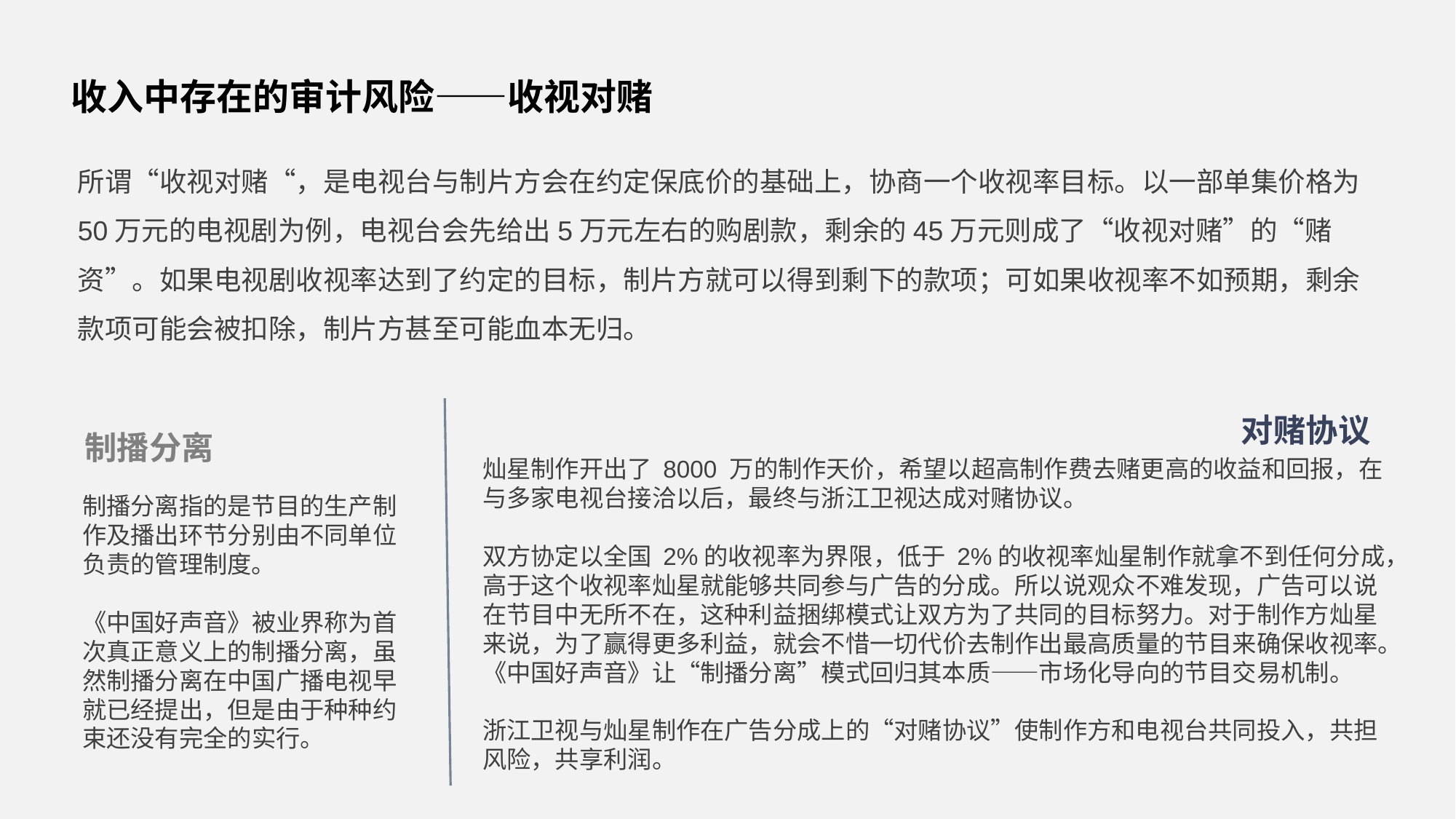

收入中存在的审计风险——收视对赌
所谓“收视对赌“，是电视台与制片方会在约定保底价的基础上，协商一个收视率目标。以一部单集价格为50万元的电视剧为例，电视台会先给出5万元左右的购剧款，剩余的45万元则成了“收视对赌”的“赌资”。如果电视剧收视率达到了约定的目标，制片方就可以得到剩下的款项；可如果收视率不如预期，剩余款项可能会被扣除，制片方甚至可能血本无归。
对赌协议
灿星制作开出了 8000 万的制作天价，希望以超高制作费去赌更高的收益和回报，在与多家电视台接洽以后，最终与浙江卫视达成对赌协议。

双方协定以全国 2%的收视率为界限，低于 2%的收视率灿星制作就拿不到任何分成，高于这个收视率灿星就能够共同参与广告的分成。所以说观众不难发现，广告可以说在节目中无所不在，这种利益捆绑模式让双方为了共同的目标努力。对于制作方灿星来说，为了赢得更多利益，就会不惜一切代价去制作出最高质量的节目来确保收视率。《中国好声音》让“制播分离”模式回归其本质——市场化导向的节目交易机制。

浙江卫视与灿星制作在广告分成上的“对赌协议”使制作方和电视台共同投入，共担风险，共享利润。
制播分离
制播分离指的是节目的生产制作及播出环节分别由不同单位负责的管理制度。

《中国好声音》被业界称为首次真正意义上的制播分离，虽然制播分离在中国广播电视早就已经提出，但是由于种种约束还没有完全的实行。